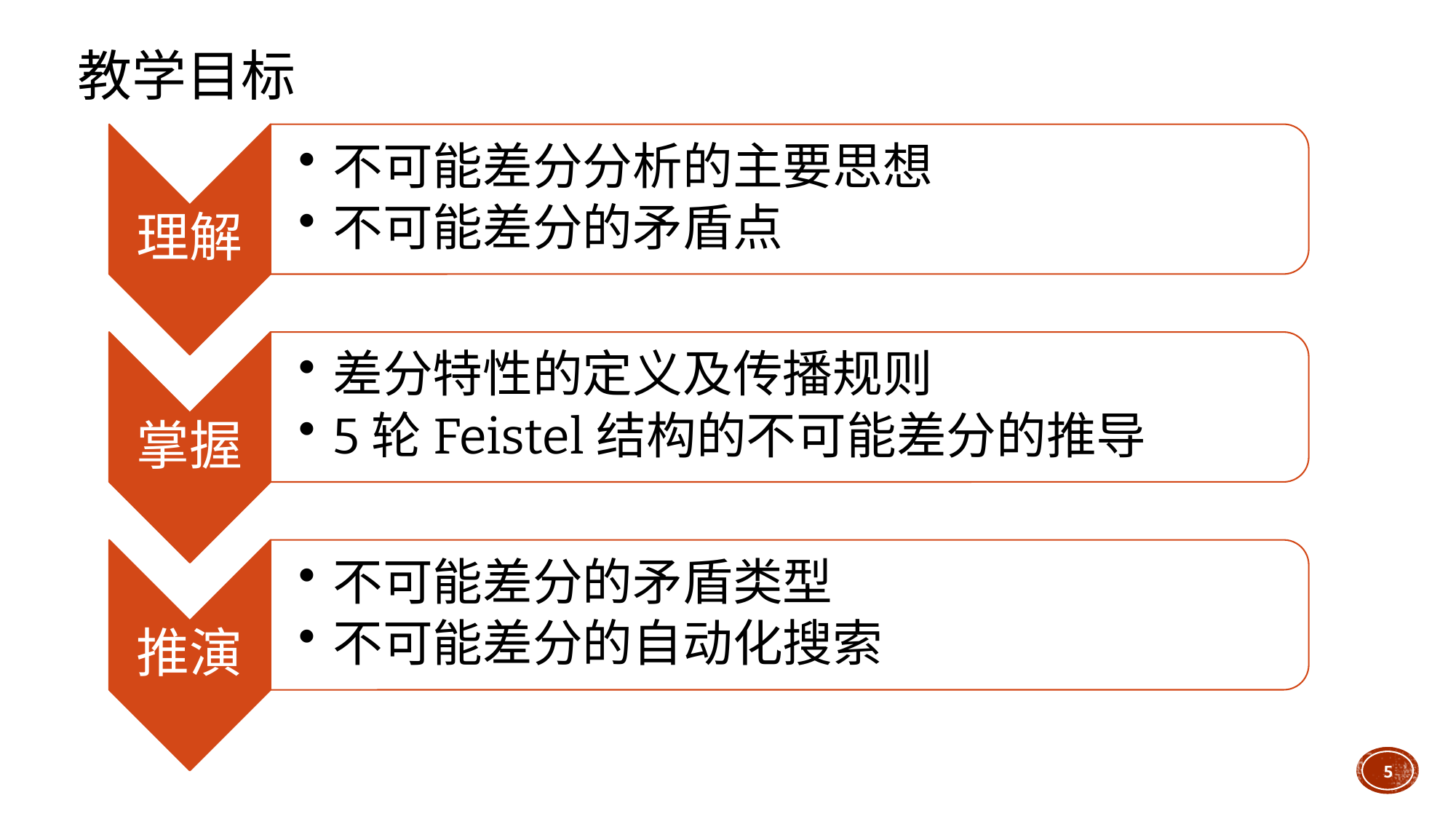

# 教学目标
理解
不可能差分分析的主要思想
不可能差分的矛盾点
掌握
差分特性的定义及传播规则
5轮Feistel结构的不可能差分的推导
推演
不可能差分的矛盾类型
不可能差分的自动化搜索

5